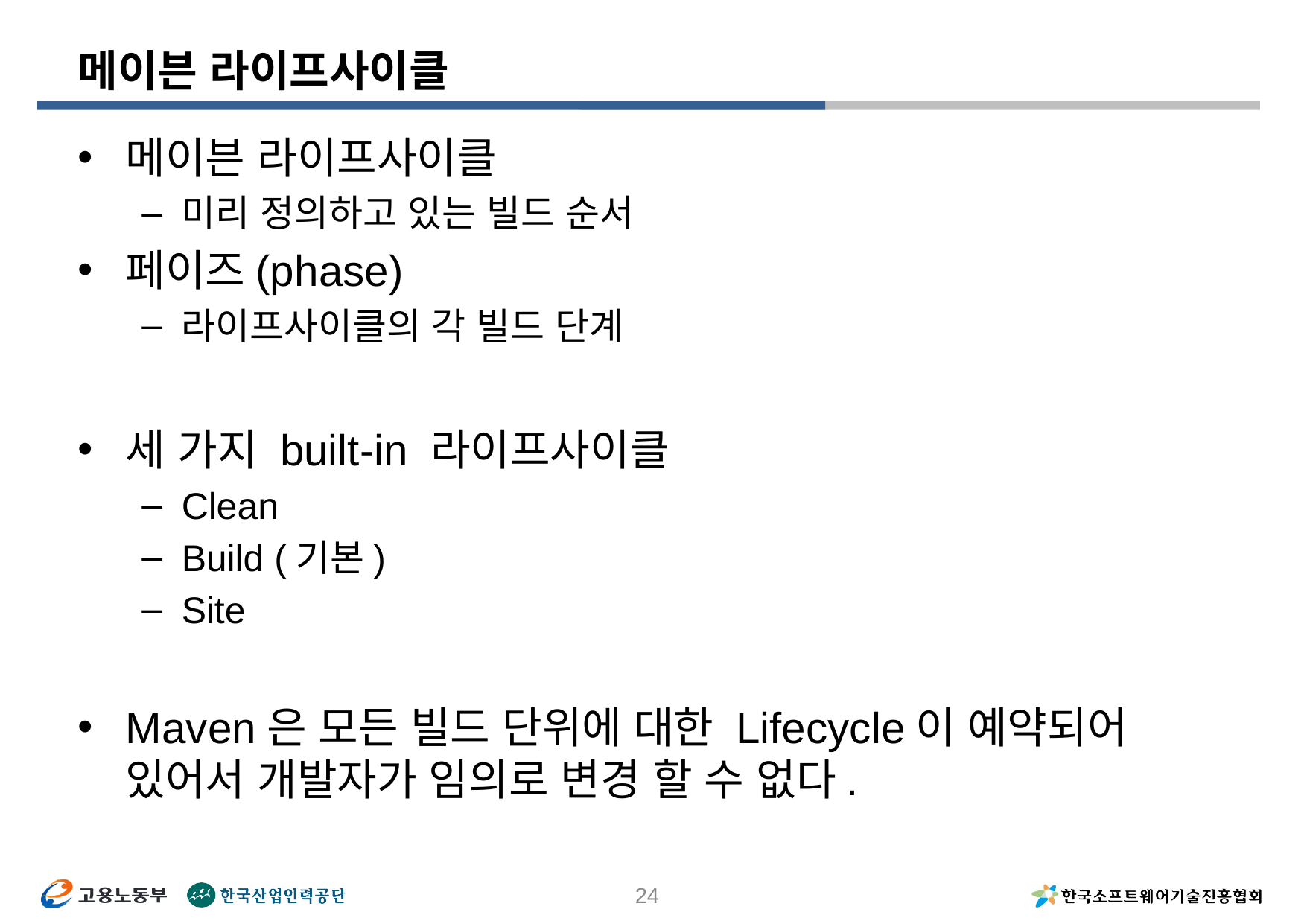

# 메이븐 라이프사이클
메이븐 라이프사이클
미리 정의하고 있는 빌드 순서
페이즈(phase)
라이프사이클의 각 빌드 단계

세 가지 built-in 라이프사이클
Clean
Build (기본)
Site

Maven은 모든 빌드 단위에 대한 Lifecycle이 예약되어 있어서 개발자가 임의로 변경 할 수 없다.

24